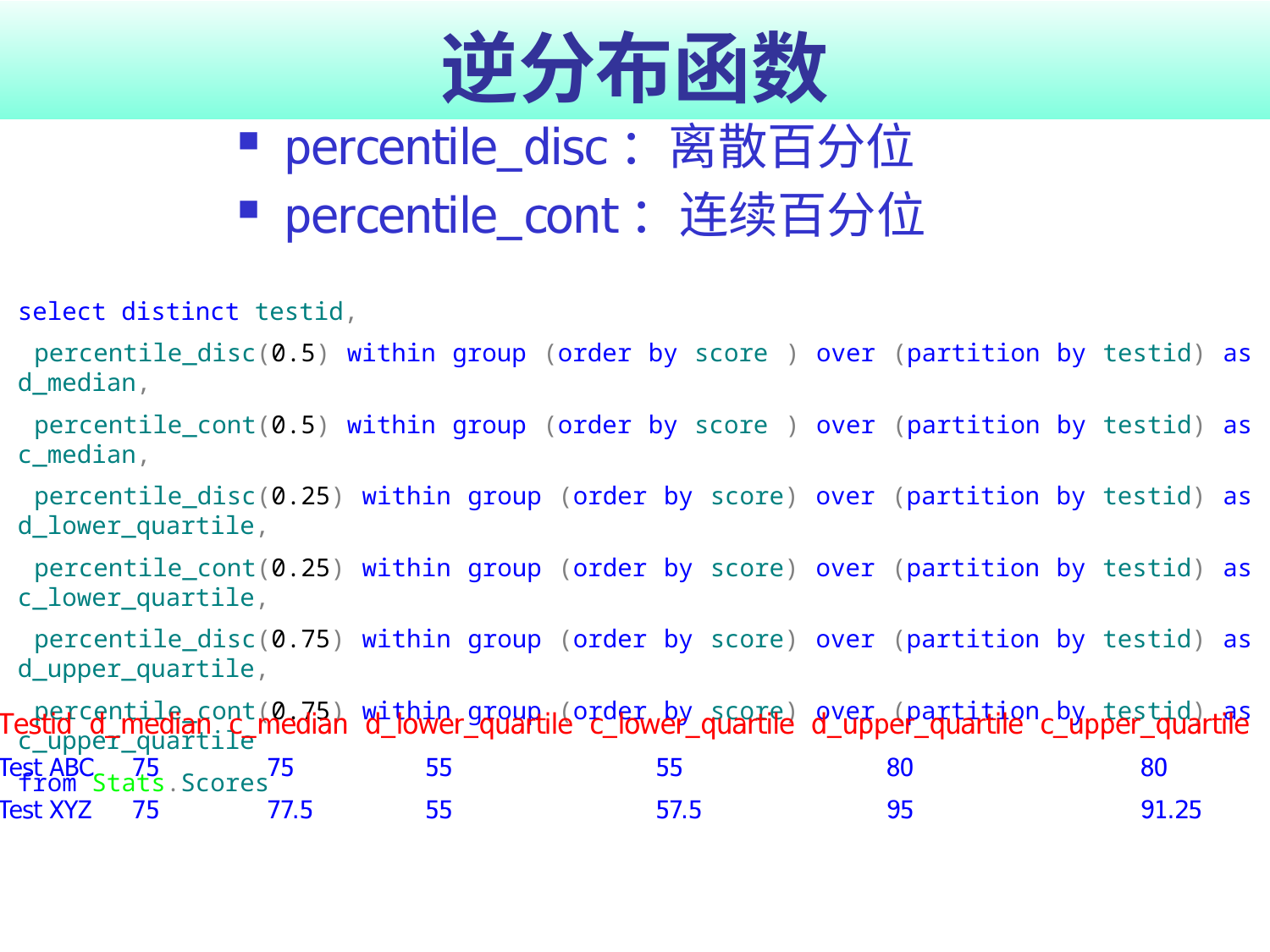

# 逆分布函数
percentile_disc：离散百分位
percentile_cont：连续百分位
select distinct testid,
 percentile_disc(0.5) within group (order by score ) over (partition by testid) as d_median,
 percentile_cont(0.5) within group (order by score ) over (partition by testid) as c_median,
 percentile_disc(0.25) within group (order by score) over (partition by testid) as d_lower_quartile,
 percentile_cont(0.25) within group (order by score) over (partition by testid) as c_lower_quartile,
 percentile_disc(0.75) within group (order by score) over (partition by testid) as d_upper_quartile,
 percentile_cont(0.75) within group (order by score) over (partition by testid) as c_upper_quartile
from Stats.Scores
Testid  d_median  c_median  d_lower_quartile  c_lower_quartile  d_upper_quartile  c_upper_quartile
Test ABC	 75	  75	      55	  	   55		80		80
Test XYZ	 75	  77.5	      55		   57.5		95		91.25